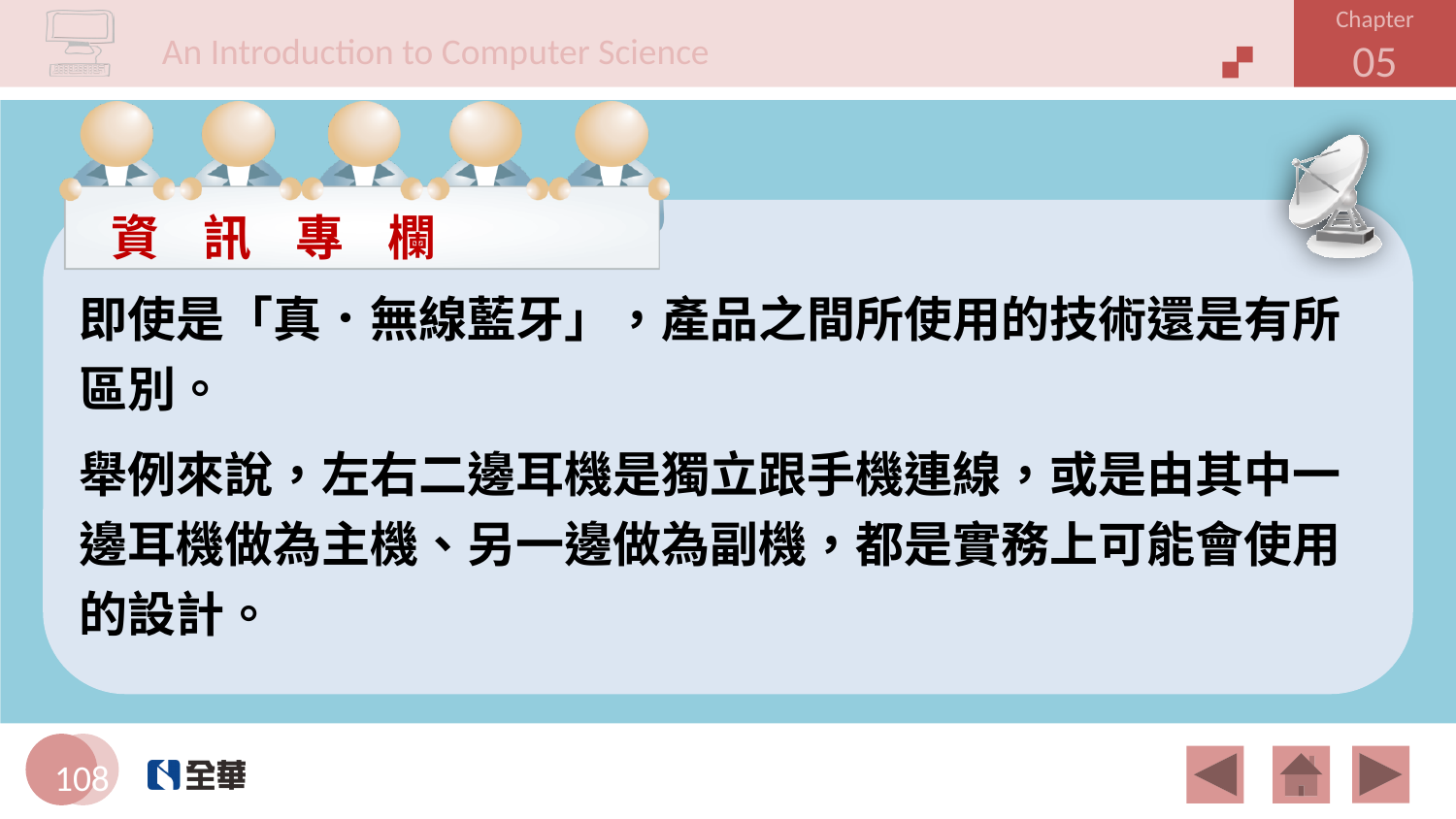

即使是「真．無線藍牙」，產品之間所使用的技術還是有所區別。
舉例來說，左右二邊耳機是獨立跟手機連線，或是由其中一邊耳機做為主機、另一邊做為副機，都是實務上可能會使用的設計。